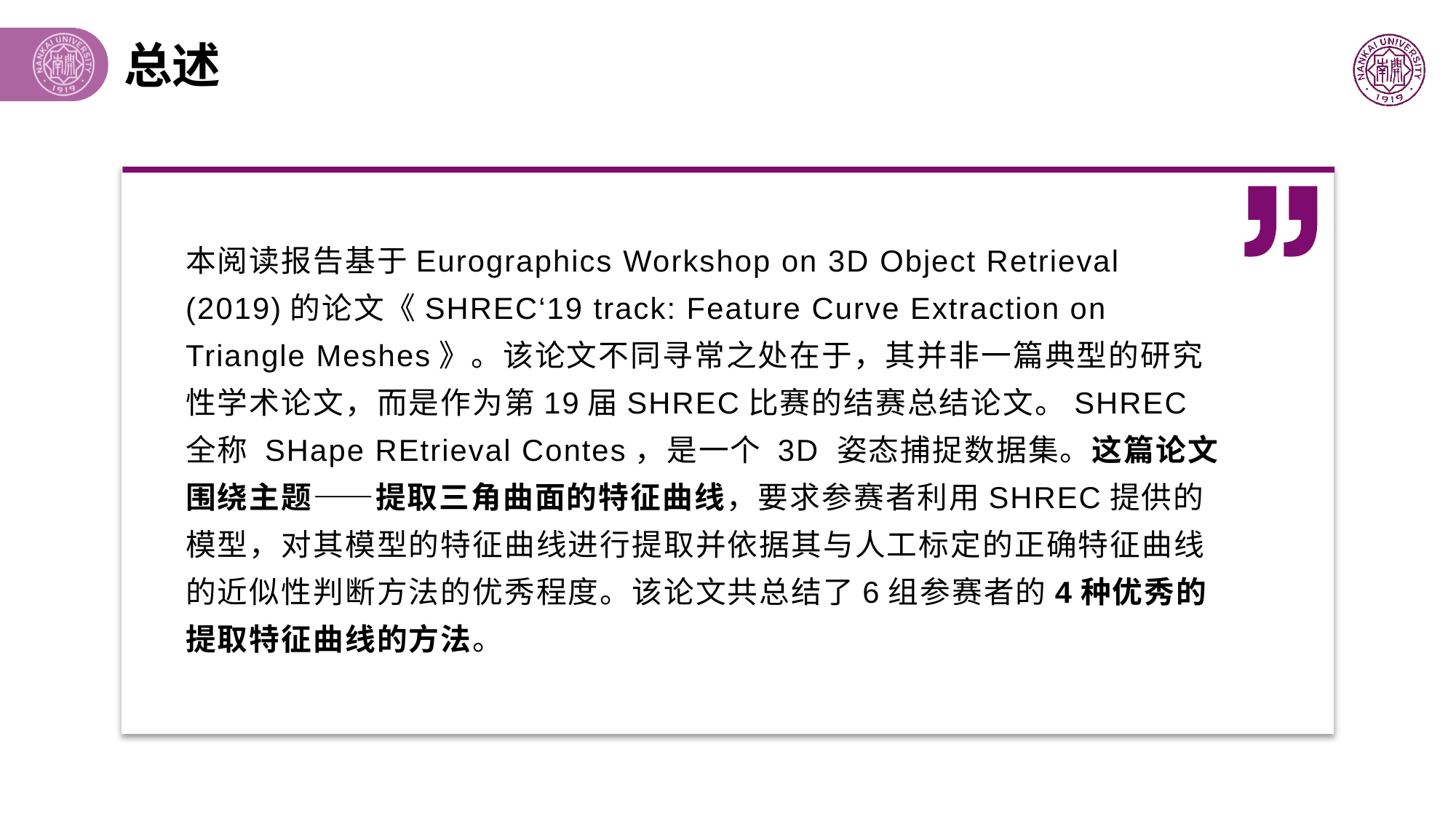

总述

本阅读报告基于Eurographics Workshop on 3D Object Retrieval (2019)的论文《SHREC‘19 track: Feature Curve Extraction on Triangle Meshes》。该论文不同寻常之处在于，其并非一篇典型的研究性学术论文，而是作为第19届SHREC比赛的结赛总结论文。SHREC 全称 SHape REtrieval Contes，是一个 3D 姿态捕捉数据集。这篇论文围绕主题——提取三角曲面的特征曲线，要求参赛者利用SHREC提供的模型，对其模型的特征曲线进行提取并依据其与人工标定的正确特征曲线的近似性判断方法的优秀程度。该论文共总结了6组参赛者的4种优秀的提取特征曲线的方法。